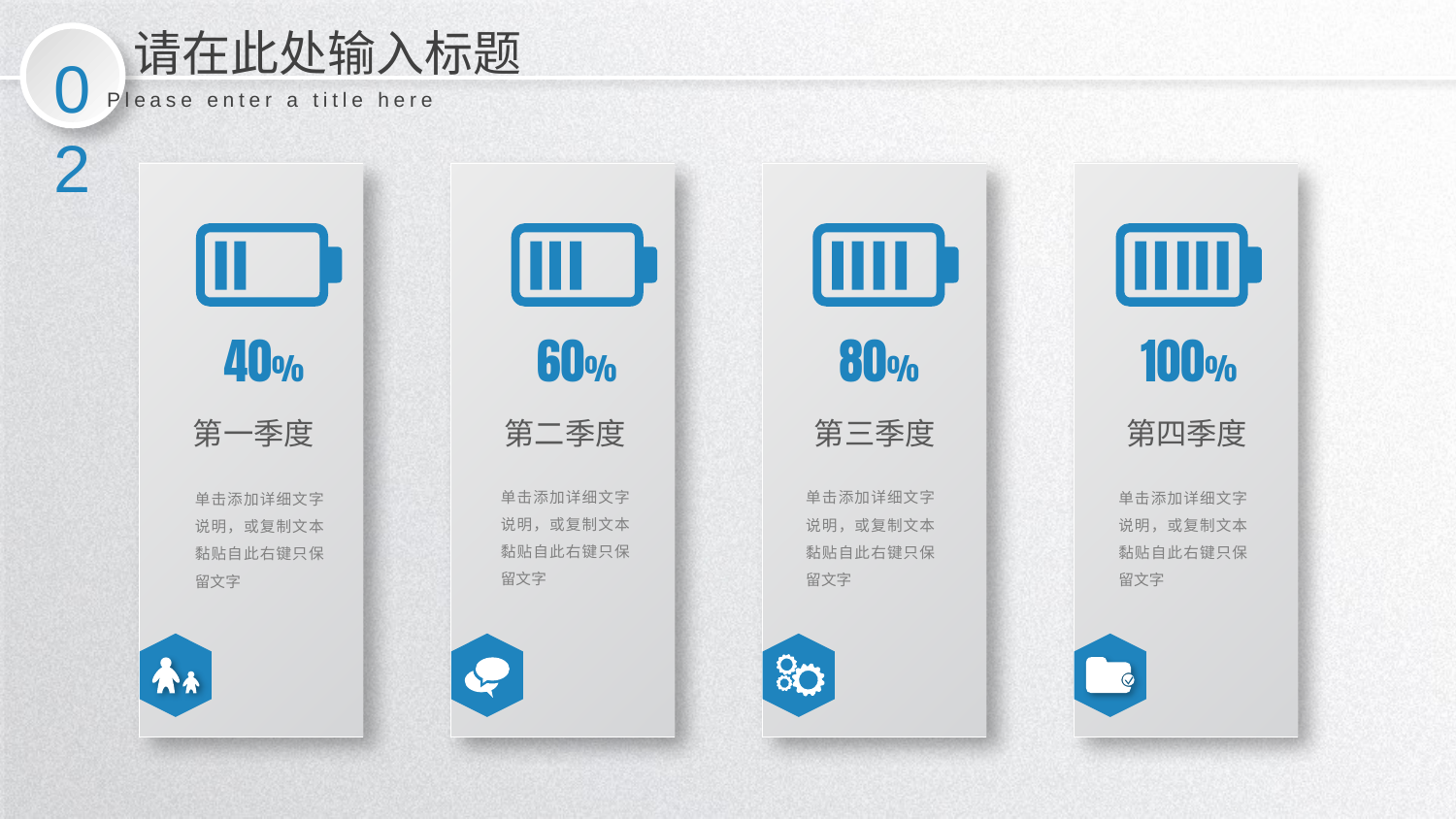

请在此处输入标题

02
Please enter a title here

40%
60%
80%
100%
第一季度
第二季度
第三季度
第四季度
单击添加详细文字说明，或复制文本黏贴自此右键只保留文字
单击添加详细文字说明，或复制文本黏贴自此右键只保留文字
单击添加详细文字说明，或复制文本黏贴自此右键只保留文字
单击添加详细文字说明，或复制文本黏贴自此右键只保留文字